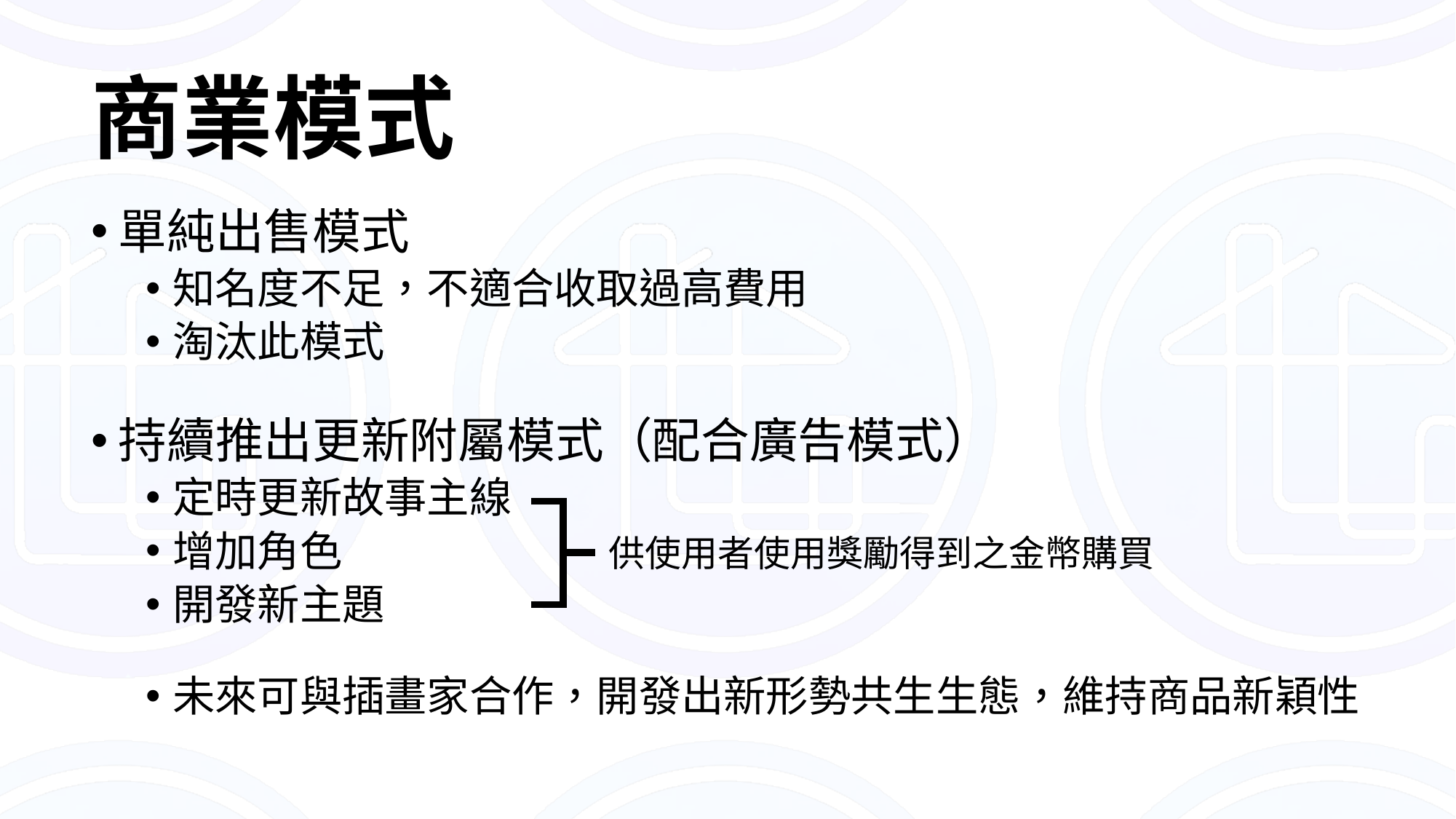

# 商業模式
單純出售模式
知名度不足，不適合收取過高費用
淘汰此模式

持續推出更新附屬模式（配合廣告模式）
定時更新故事主線
增加角色
開發新主題

未來可與插畫家合作，開發出新形勢共生生態，維持商品新穎性
供使用者使用獎勵得到之金幣購買